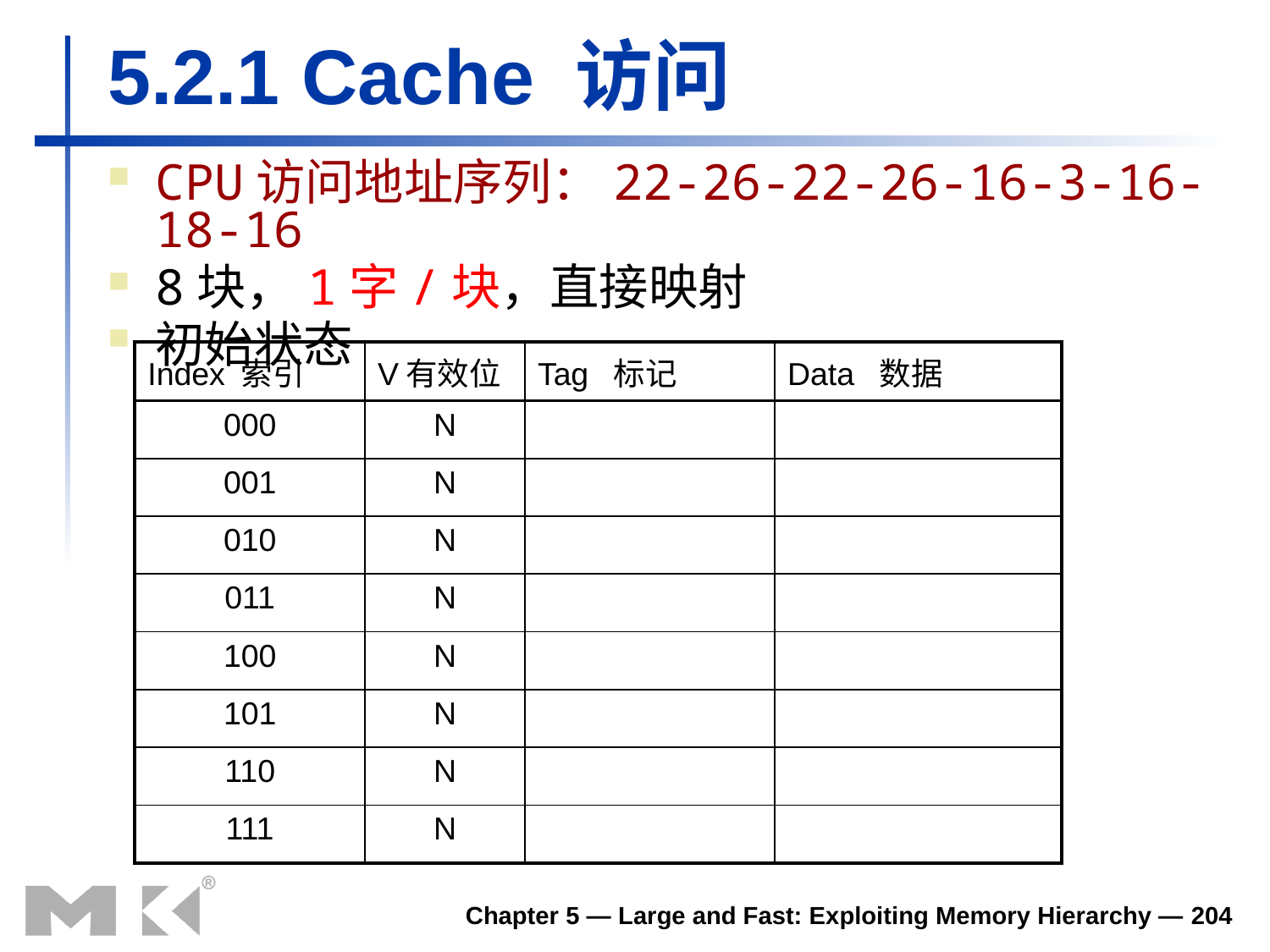

# 5.2.1 Cache 访问
CPU访问地址序列：22-26-22-26-16-3-16-18-16
8块，1字/块，直接映射
初始状态
| Index 索引 | V有效位 | Tag 标记 | Data 数据 |
| --- | --- | --- | --- |
| 000 | N |  |  |
| 001 | N |  |  |
| 010 | N |  |  |
| 011 | N |  |  |
| 100 | N |  |  |
| 101 | N |  |  |
| 110 | N |  |  |
| 111 | N |  |  |
Chapter 5 — Large and Fast: Exploiting Memory Hierarchy — 204